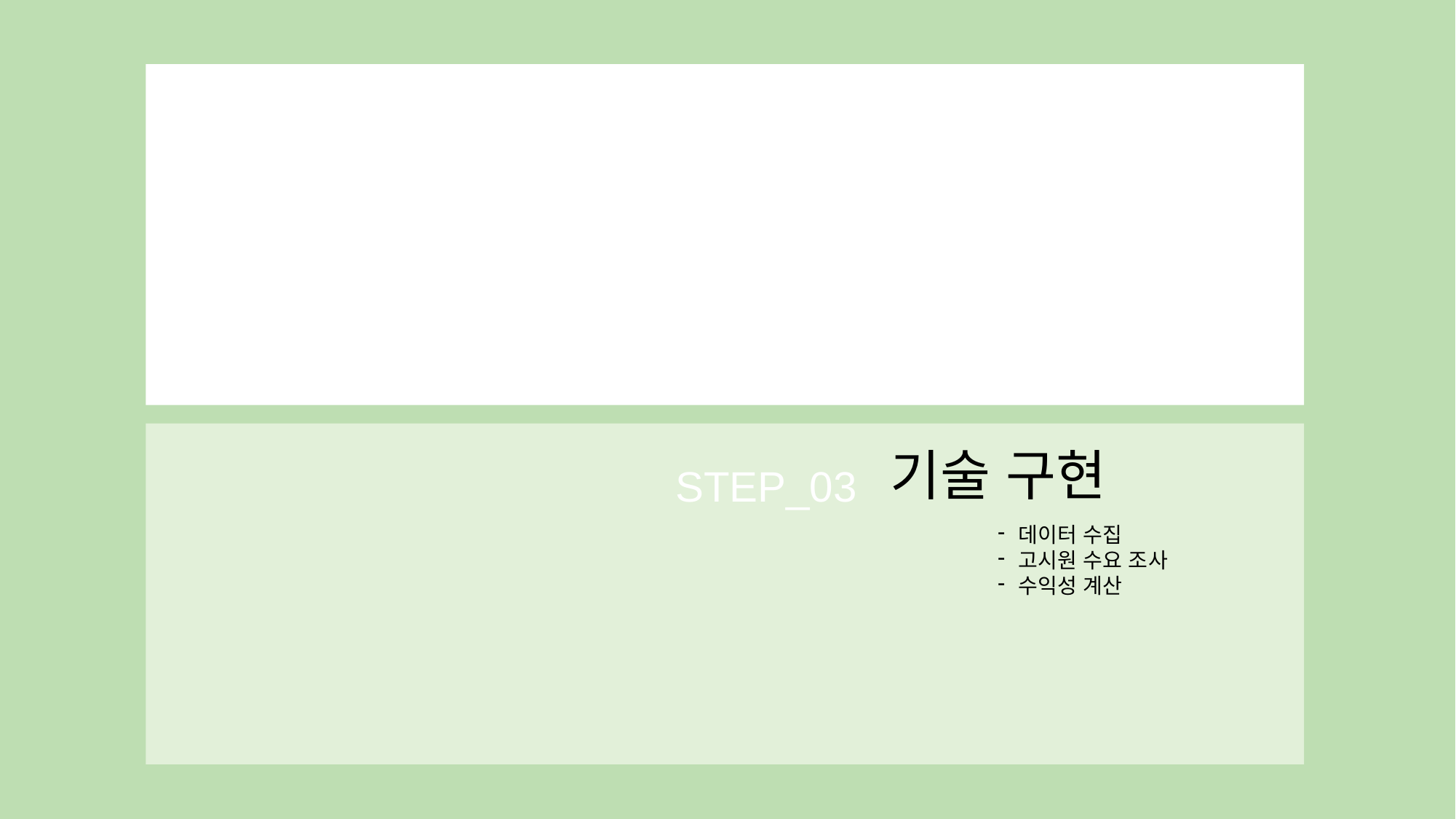

기술 구현
STEP_03
데이터 수집
고시원 수요 조사
수익성 계산